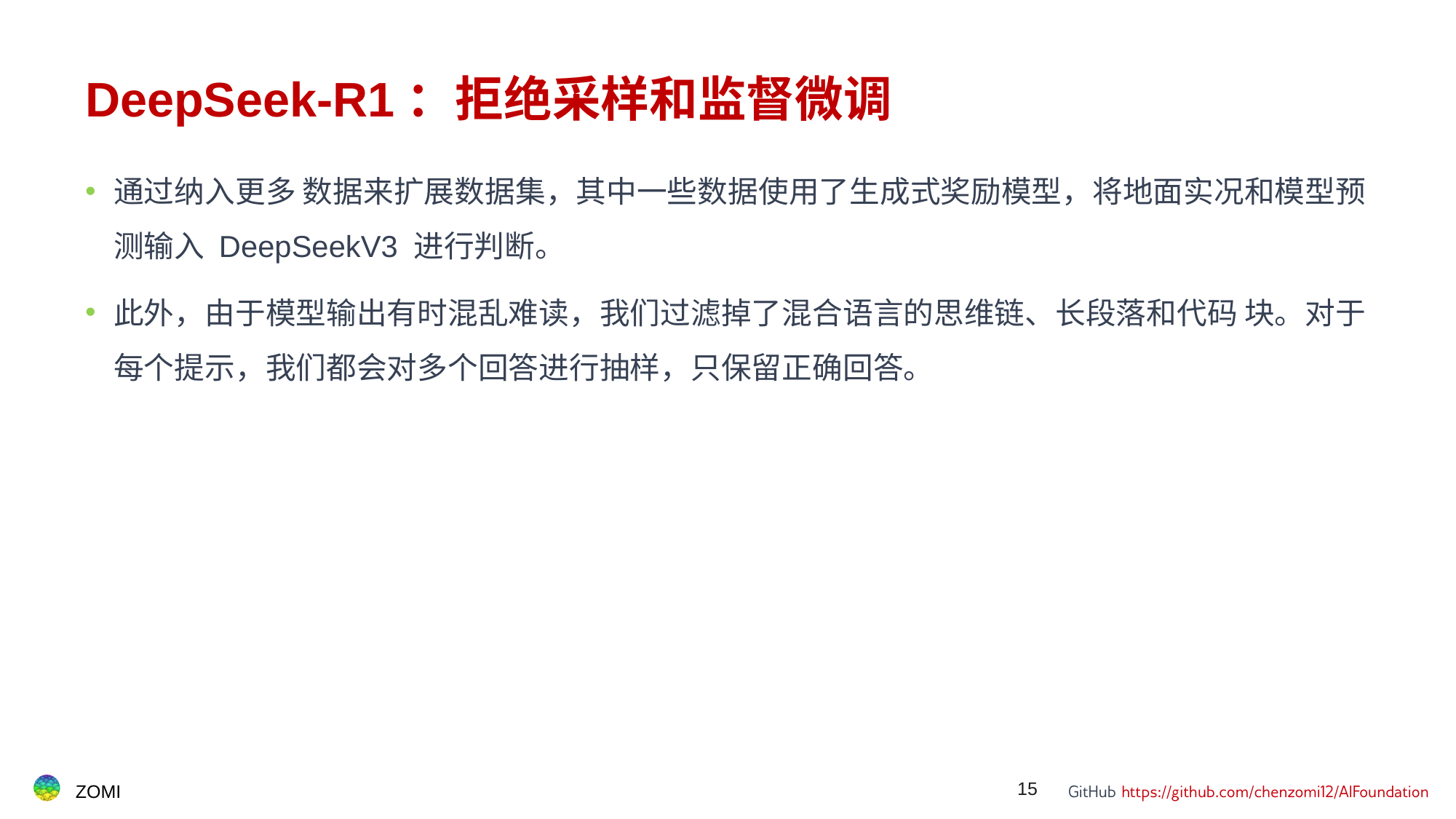

# DeepSeek-R1：拒绝采样和监督微调
通过纳入更多 数据来扩展数据集，其中一些数据使用了生成式奖励模型，将地面实况和模型预测输入 DeepSeekV3 进行判断。
此外，由于模型输出有时混乱难读，我们过滤掉了混合语言的思维链、长段落和代码 块。对于每个提示，我们都会对多个回答进行抽样，只保留正确回答。